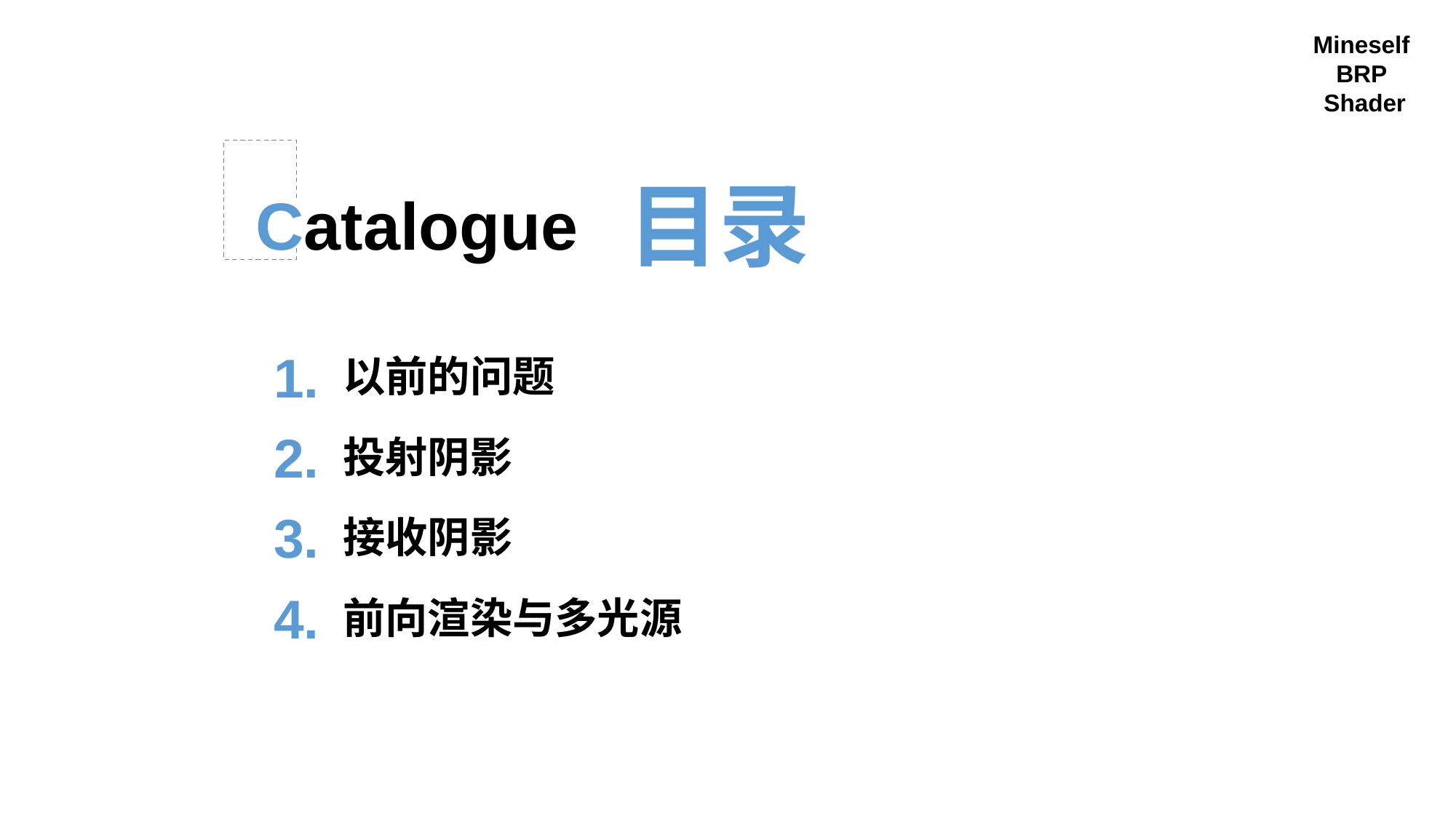

Mineself
BRP
Shader

目录
Catalogue

1.
以前的问题
2.
投射阴影
3.
接收阴影
4.
前向渲染与多光源